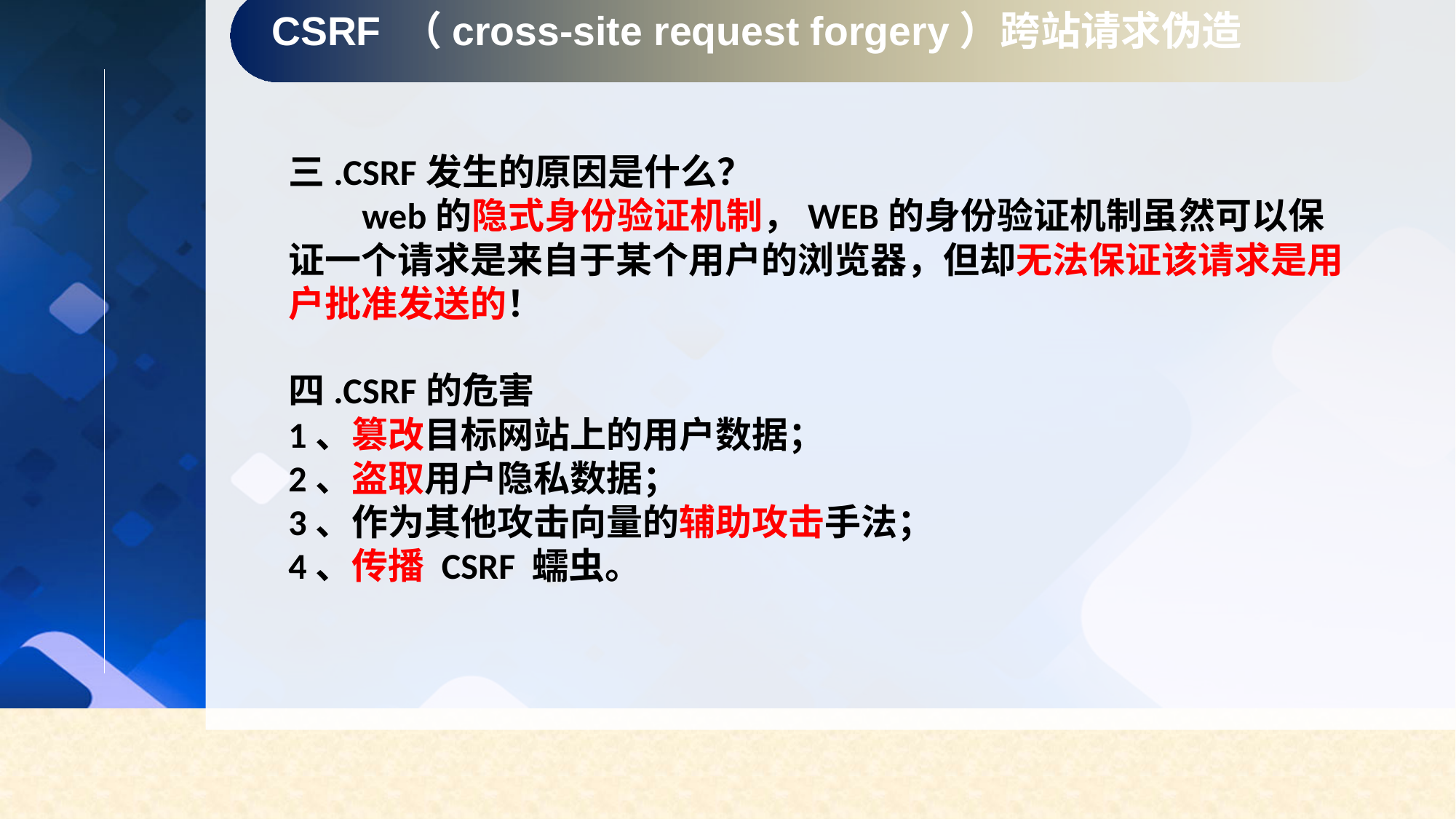

CSRF （cross-site request forgery）跨站请求伪造
三.CSRF发生的原因是什么？
         web的隐式身份验证机制，WEB的身份验证机制虽然可以保证一个请求是来自于某个用户的浏览器，但却无法保证该请求是用户批准发送的！

四.CSRF的危害
1、篡改目标网站上的用户数据；
2、盗取用户隐私数据；
3、作为其他攻击向量的辅助攻击手法；
4、传播 CSRF 蠕虫。